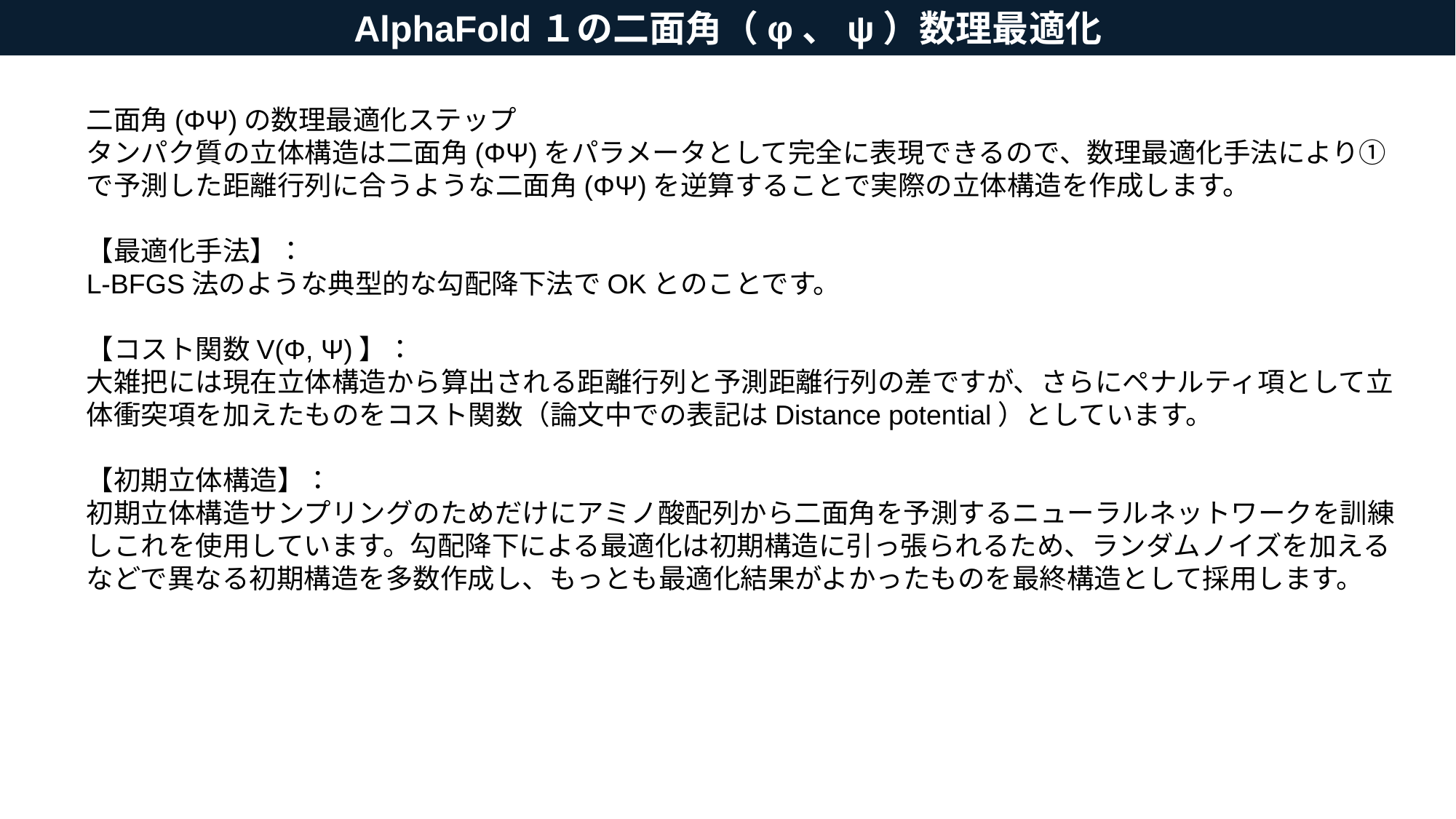

AlphaFold１の二面角（φ、ψ）数理最適化
二面角(ΦΨ)の数理最適化ステップ
タンパク質の立体構造は二面角(ΦΨ)をパラメータとして完全に表現できるので、数理最適化手法により①で予測した距離行列に合うような二面角(ΦΨ)を逆算することで実際の立体構造を作成します。

【最適化手法】：
L-BFGS法のような典型的な勾配降下法でOKとのことです。

【コスト関数V(Φ, Ψ)】：
大雑把には現在立体構造から算出される距離行列と予測距離行列の差ですが、さらにペナルティ項として立体衝突項を加えたものをコスト関数（論文中での表記はDistance potential）としています。

【初期立体構造】：
初期立体構造サンプリングのためだけにアミノ酸配列から二面角を予測するニューラルネットワークを訓練しこれを使用しています。勾配降下による最適化は初期構造に引っ張られるため、ランダムノイズを加えるなどで異なる初期構造を多数作成し、もっとも最適化結果がよかったものを最終構造として採用します。